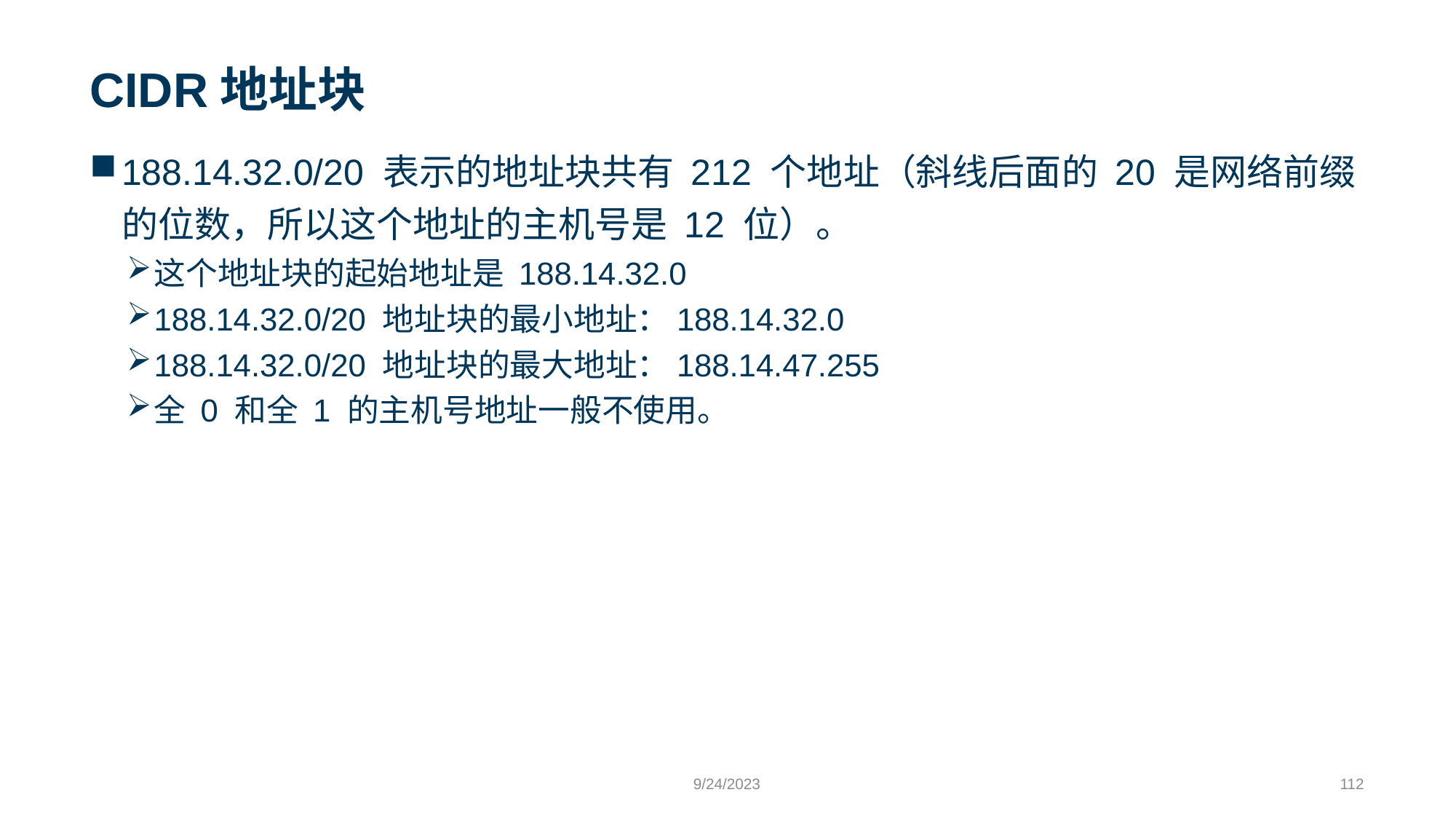

# CIDR地址块
188.14.32.0/20 表示的地址块共有 212 个地址（斜线后面的 20 是网络前缀的位数，所以这个地址的主机号是 12 位）。
这个地址块的起始地址是 188.14.32.0
188.14.32.0/20 地址块的最小地址：188.14.32.0
188.14.32.0/20 地址块的最大地址：188.14.47.255
全 0 和全 1 的主机号地址一般不使用。

9/24/2023
112